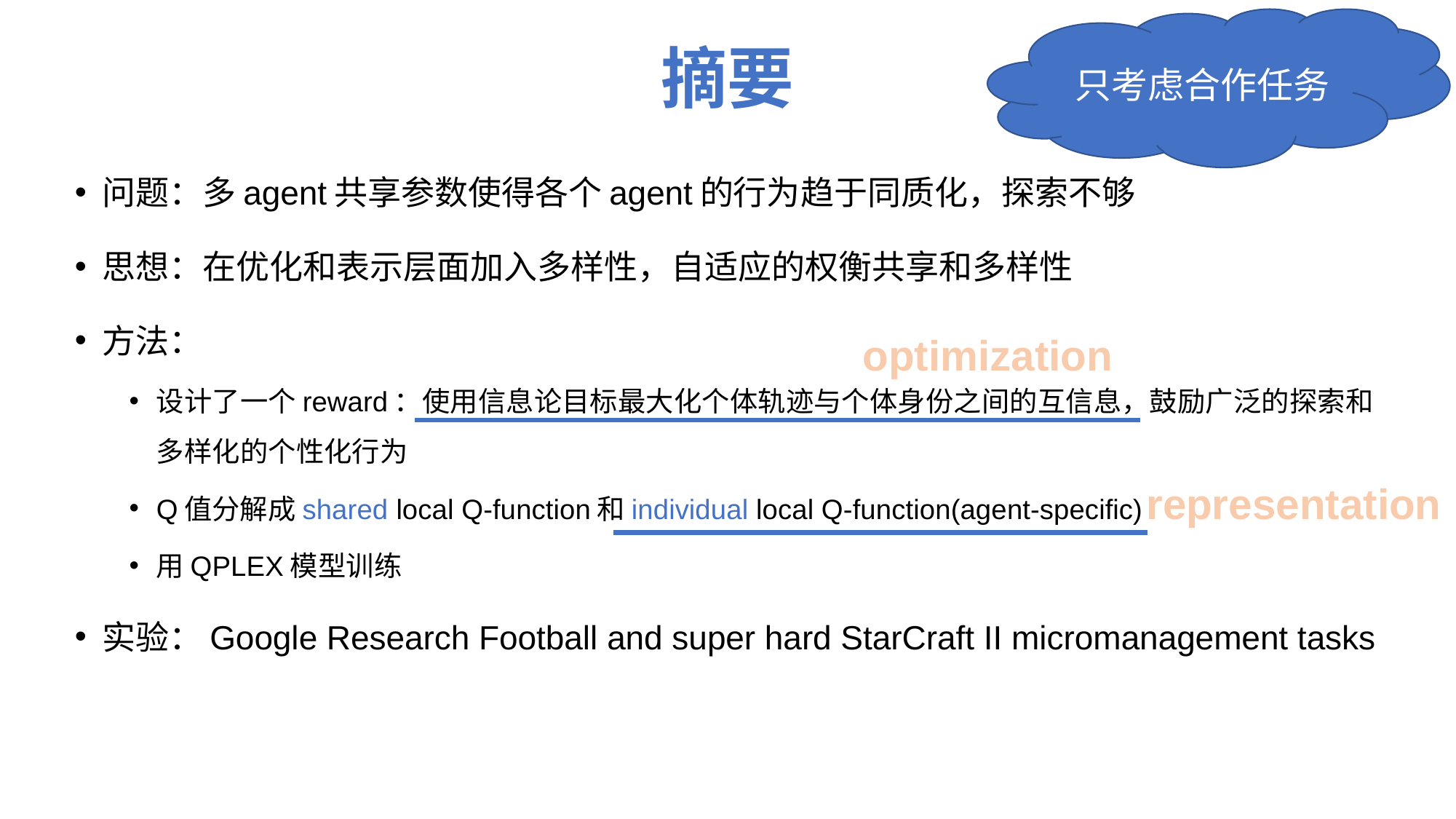

# 摘要
只考虑合作任务
问题：多agent共享参数使得各个agent的行为趋于同质化，探索不够
思想：在优化和表示层面加入多样性，自适应的权衡共享和多样性
方法：
设计了一个reward：使用信息论目标最大化个体轨迹与个体身份之间的互信息，鼓励广泛的探索和多样化的个性化行为
Q值分解成shared local Q-function和individual local Q-function(agent-specific)
用QPLEX模型训练
实验：Google Research Football and super hard StarCraft II micromanagement tasks
optimization
representation